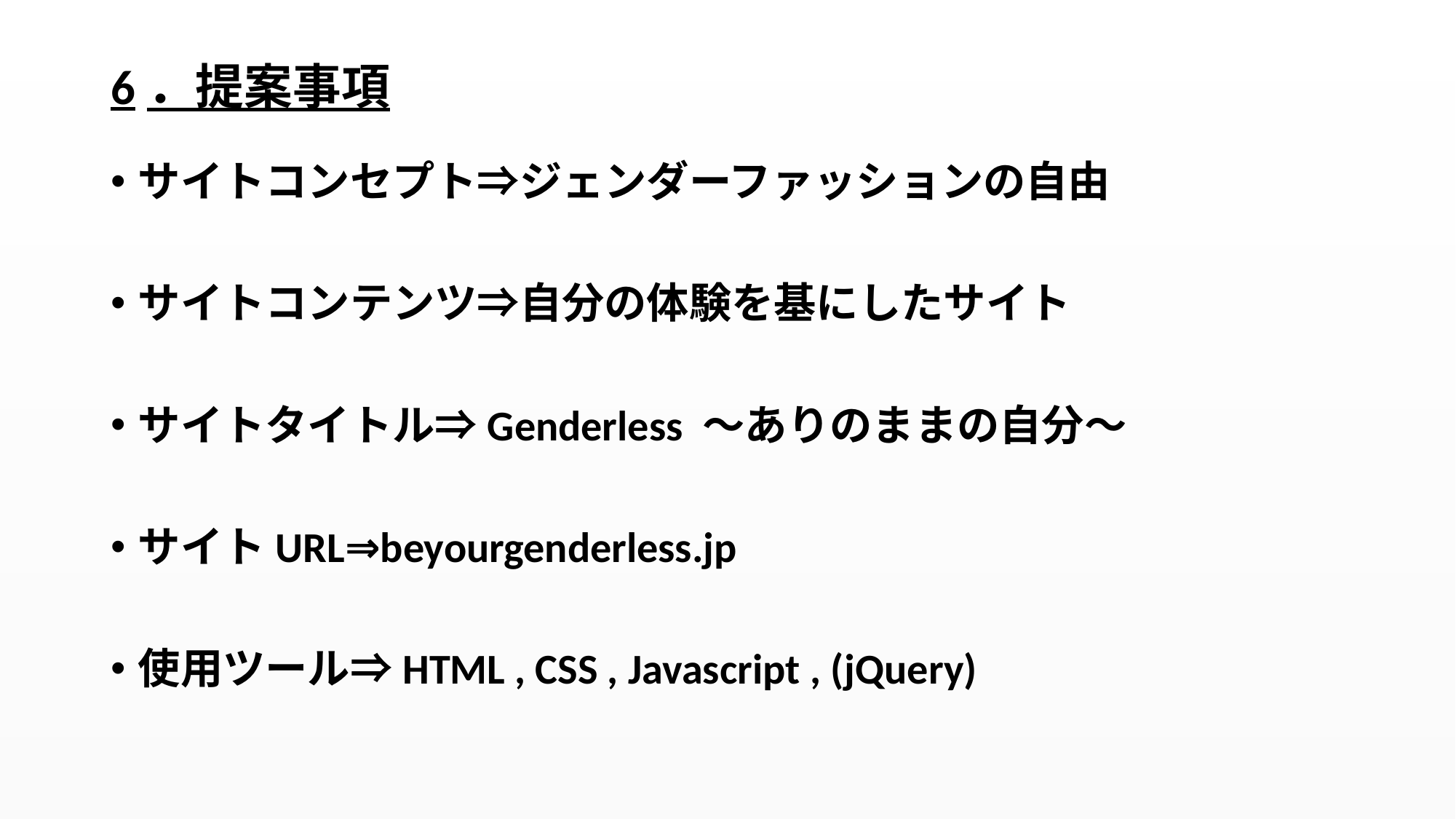

# 6．提案事項
サイトコンセプト⇒ジェンダーファッションの自由

サイトコンテンツ⇒自分の体験を基にしたサイト

サイトタイトル⇒Genderless ～ありのままの自分～

サイトURL⇒beyourgenderless.jp

使用ツール⇒HTML , CSS , Javascript , (jQuery)